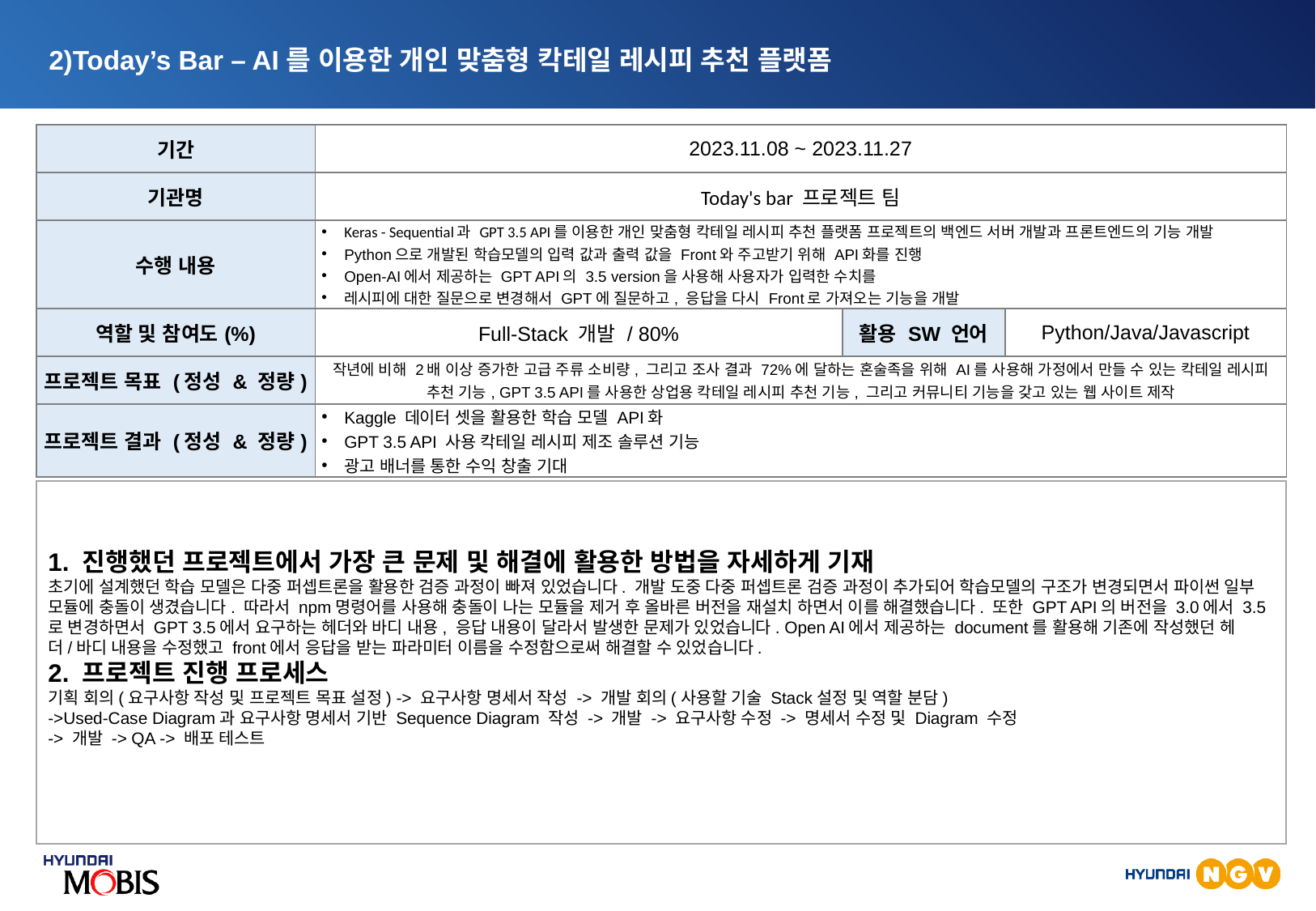

2)Today’s Bar – AI를 이용한 개인 맞춤형 칵테일 레시피 추천 플랫폼
| 기간 | 2023.11.08 ~ 2023.11.27 |  |  |
| --- | --- | --- | --- |
| 기관명 | Today's bar 프로젝트 팀 |  |  |
| 수행 내용 | Keras - Sequential과 GPT 3.5 API를 이용한 개인 맞춤형 칵테일 레시피 추천 플랫폼 프로젝트의 백엔드 서버 개발과 프론트엔드의 기능 개발 Python으로 개발된 학습모델의 입력 값과 출력 값을 Front와 주고받기 위해 API화를 진행 Open-AI에서 제공하는 GPT API의 3.5 version을 사용해 사용자가 입력한 수치를 레시피에 대한 질문으로 변경해서 GPT에 질문하고, 응답을 다시 Front로 가져오는 기능을 개발 |  |  |
| 역할 및 참여도(%) | Full-Stack 개발 / 80% | 활용 SW 언어 | Python/Java/Javascript |
| 프로젝트 목표 (정성 & 정량) | 작년에 비해 2배 이상 증가한 고급 주류 소비량, 그리고 조사 결과 72%에 달하는 혼술족을 위해 AI를 사용해 가정에서 만들 수 있는 칵테일 레시피 추천 기능, GPT 3.5 API를 사용한 상업용 칵테일 레시피 추천 기능, 그리고 커뮤니티 기능을 갖고 있는 웹 사이트 제작 |  |  |
| 프로젝트 결과 (정성 & 정량) | Kaggle 데이터 셋을 활용한 학습 모델 API화 GPT 3.5 API 사용 칵테일 레시피 제조 솔루션 기능 광고 배너를 통한 수익 창출 기대 |  |  |
1. 진행했던 프로젝트에서 가장 큰 문제 및 해결에 활용한 방법을 자세하게 기재
초기에 설계했던 학습 모델은 다중 퍼셉트론을 활용한 검증 과정이 빠져 있었습니다. 개발 도중 다중 퍼셉트론 검증 과정이 추가되어 학습모델의 구조가 변경되면서 파이썬 일부 모듈에 충돌이 생겼습니다. 따라서 npm명령어를 사용해 충돌이 나는 모듈을 제거 후 올바른 버전을 재설치 하면서 이를 해결했습니다. 또한 GPT API의 버전을 3.0에서 3.5로 변경하면서 GPT 3.5에서 요구하는 헤더와 바디 내용, 응답 내용이 달라서 발생한 문제가 있었습니다. Open AI에서 제공하는 document를 활용해 기존에 작성했던 헤더/바디 내용을 수정했고 front에서 응답을 받는 파라미터 이름을 수정함으로써 해결할 수 있었습니다.
2. 프로젝트 진행 프로세스
기획 회의(요구사항 작성 및 프로젝트 목표 설정) -> 요구사항 명세서 작성 -> 개발 회의(사용할 기술 Stack설정 및 역할 분담)
->Used-Case Diagram과 요구사항 명세서 기반 Sequence Diagram 작성 -> 개발 -> 요구사항 수정 -> 명세서 수정 및 Diagram 수정
-> 개발 -> QA -> 배포 테스트